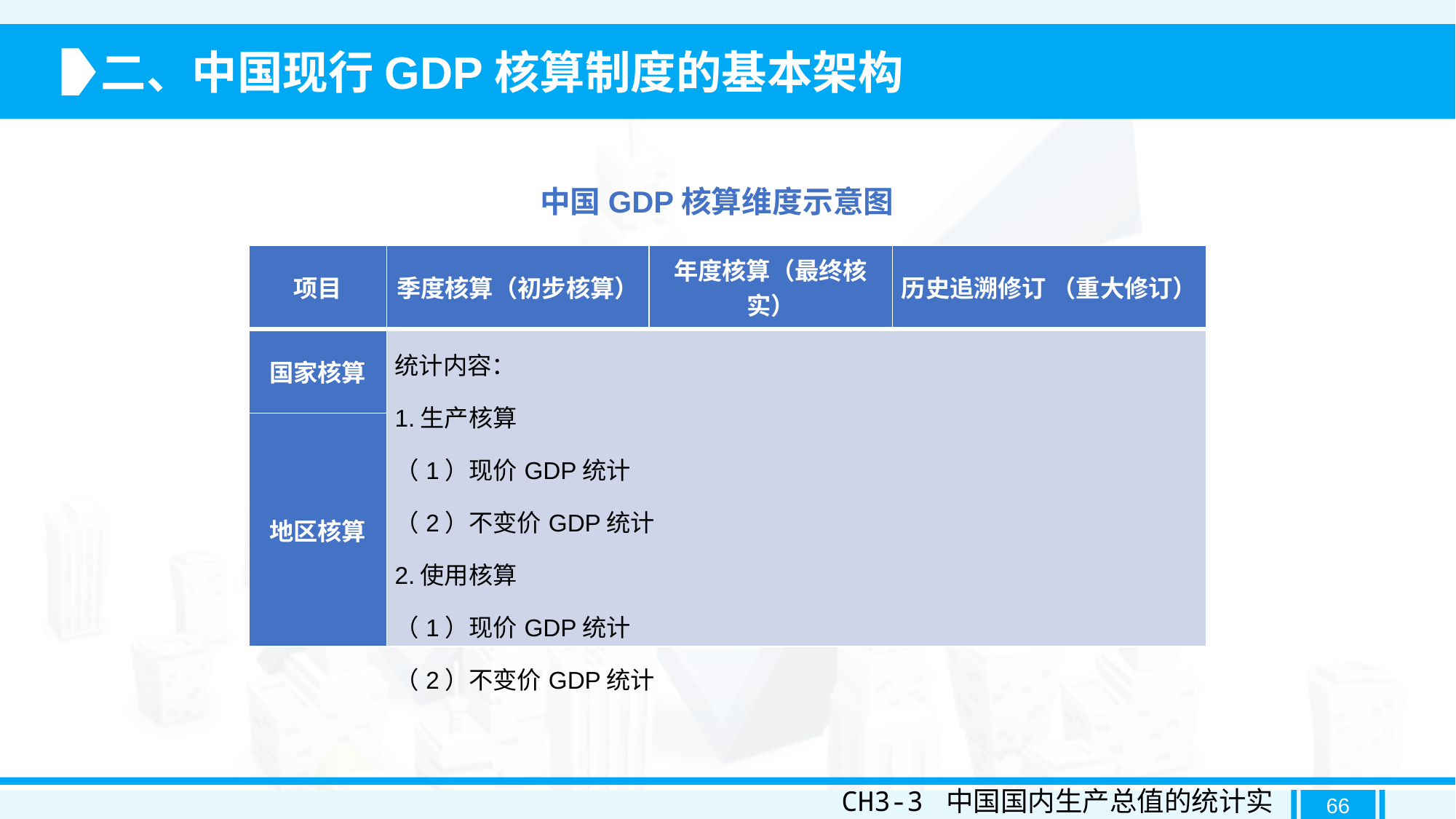

二、中国现行GDP核算制度的基本架构

中国GDP核算维度示意图
| 项目 | 季度核算（初步核算） | 年度核算（最终核实） | 历史追溯修订 （重大修订） |
| --- | --- | --- | --- |
| 国家核算 | 统计内容： 1.生产核算 （1）现价GDP统计 （2）不变价GDP统计 2.使用核算 （1）现价GDP统计 （2）不变价GDP统计 |  |  |
| 地区核算 |  |  |  |
CH3-3 中国国内生产总值的统计实践
66